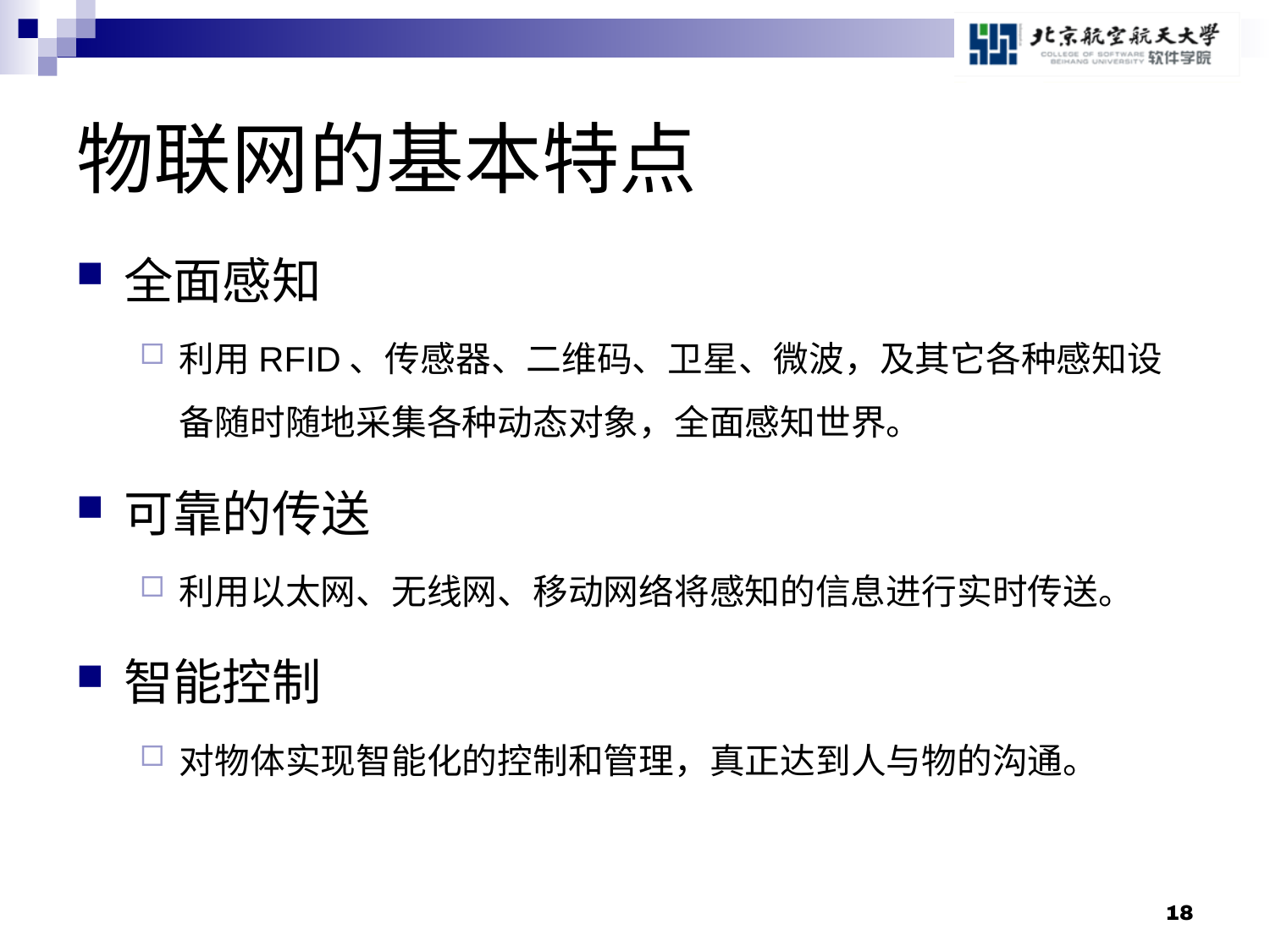

# 物联网的基本特点
全面感知
利用RFID、传感器、二维码、卫星、微波，及其它各种感知设备随时随地采集各种动态对象，全面感知世界。
可靠的传送
利用以太网、无线网、移动网络将感知的信息进行实时传送。
智能控制
对物体实现智能化的控制和管理，真正达到人与物的沟通。
18